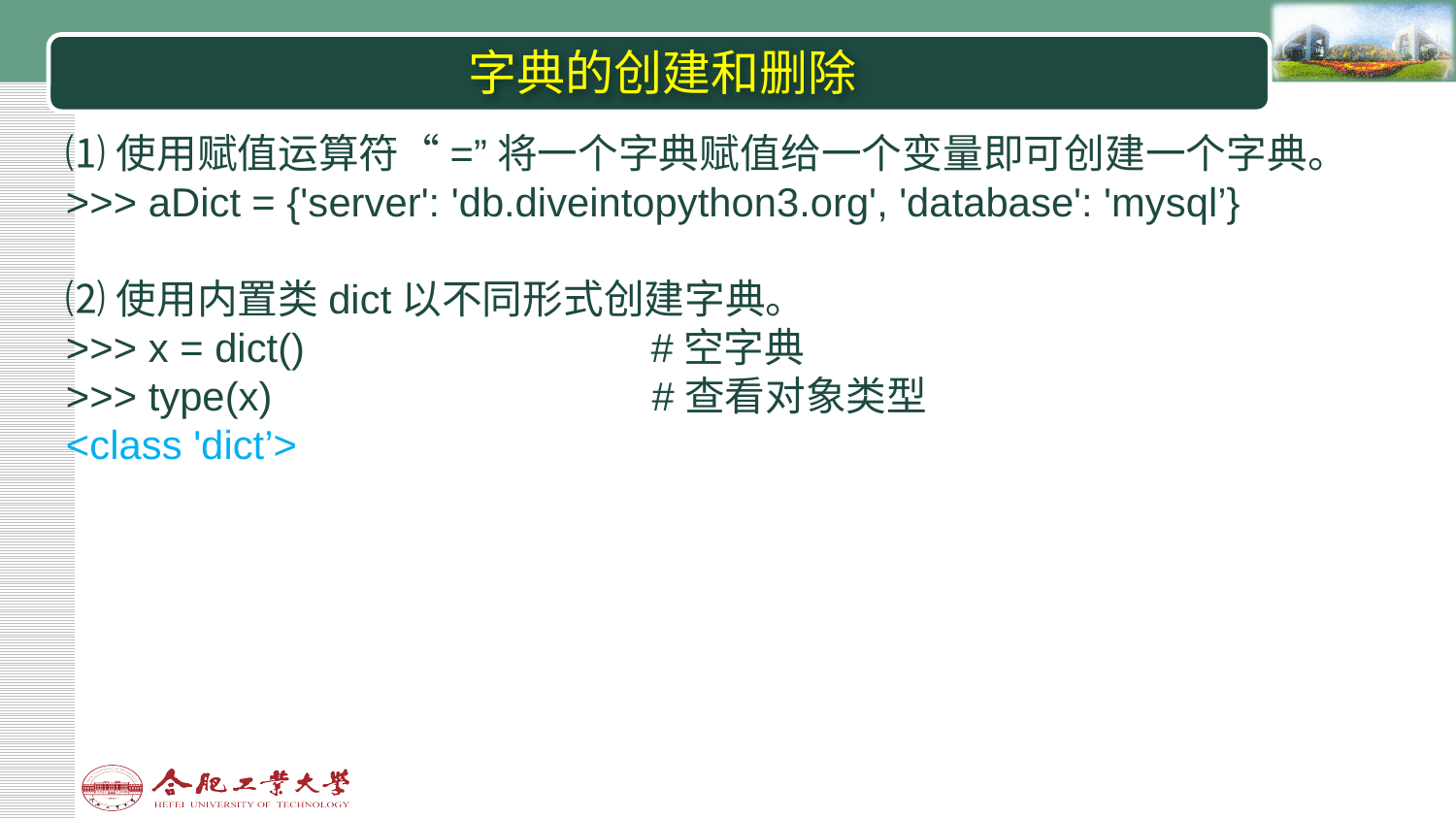

# 字典的创建和删除
⑴使用赋值运算符“=”将一个字典赋值给一个变量即可创建一个字典。
>>> aDict = {'server': 'db.diveintopython3.org', 'database': 'mysql’}

⑵使用内置类dict以不同形式创建字典。
>>> x = dict()                               #空字典
>>> type(x)                                  #查看对象类型
<class 'dict’>